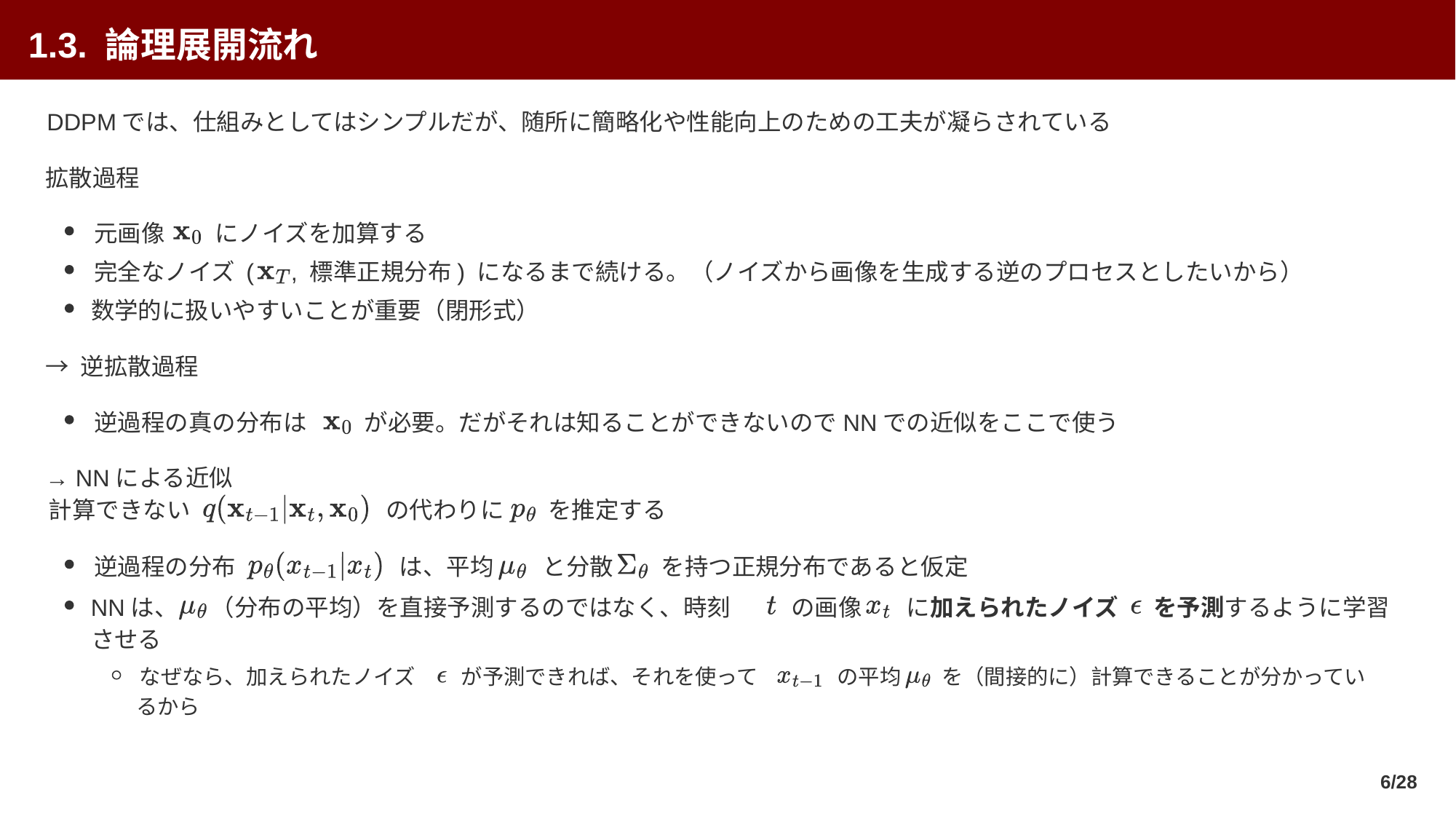

1.3. 論理展開流れ
DDPMでは、仕組みとしてはシンプルだが、随所に簡略化や性能向上のための工夫が凝らされている
拡散過程
元画像
 にノイズを加算する

完全なノイズ (
, 標準正規分布) になるまで続ける。（ノイズから画像を生成する逆のプロセスとしたいから）

数学的に扱いやすいことが重要（閉形式）

→ 逆拡散過程
逆過程の真の分布は
 が必要。だがそれは知ることができないのでNNでの近似をここで使う

→ NNによる近似

計算できない
 の代わりに
 を推定する

逆過程の分布
 は、平均
 と分散
 を持つ正規分布であると仮定

NNは、
（分布の平均）を直接予測するのではなく、時刻
 の画像
 に加えられたノイズ
 を予測するように学習

させる
なぜなら、加えられたノイズ
 が予測できれば、それを使って
 の平均
 を（間接的に）計算できることが分かってい

るから
6/28